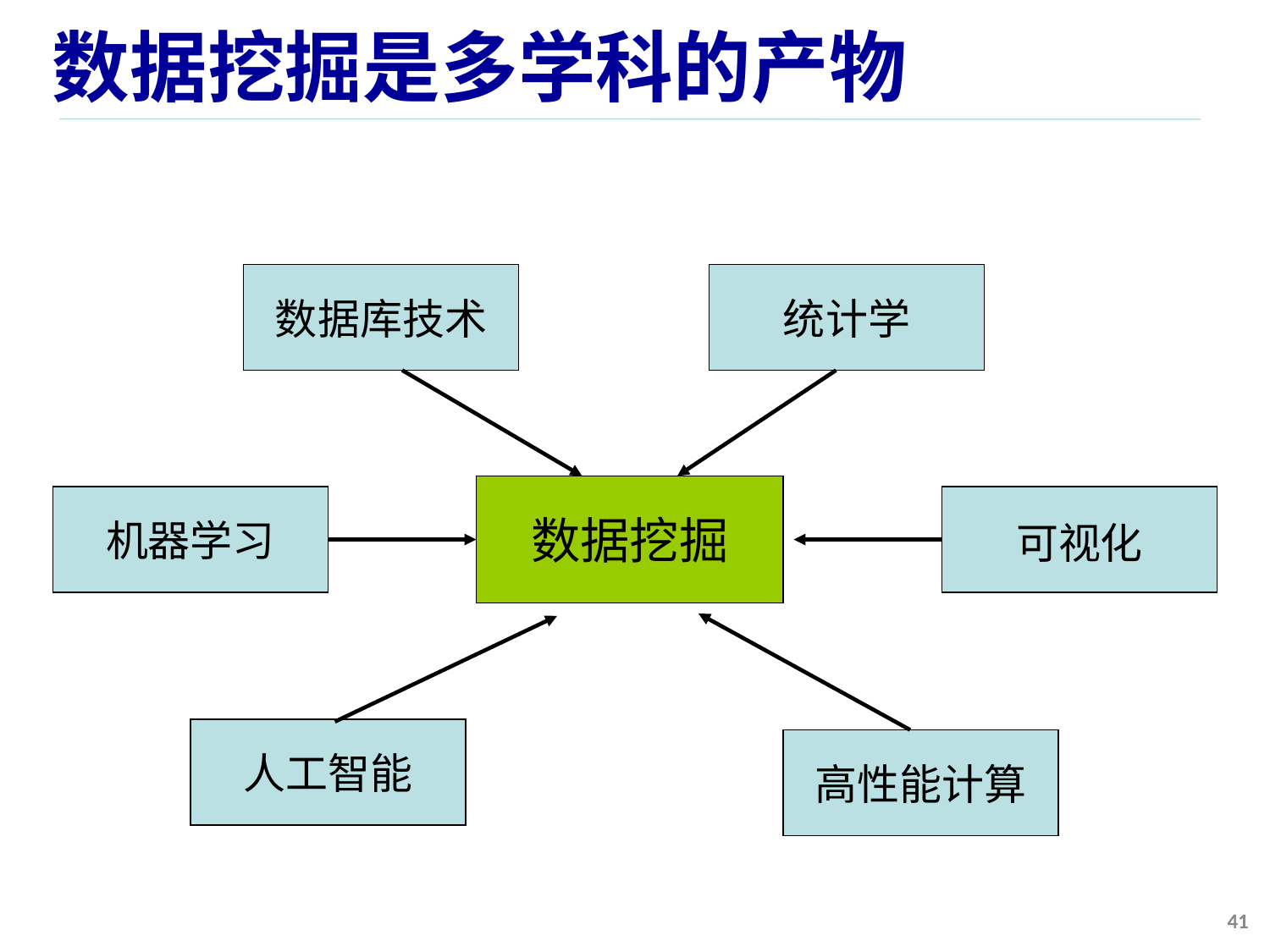

# 数据挖掘是多学科的产物
数据库技术
统计学

数据挖掘
机器学习
可视化

人工智能
高性能计算
41